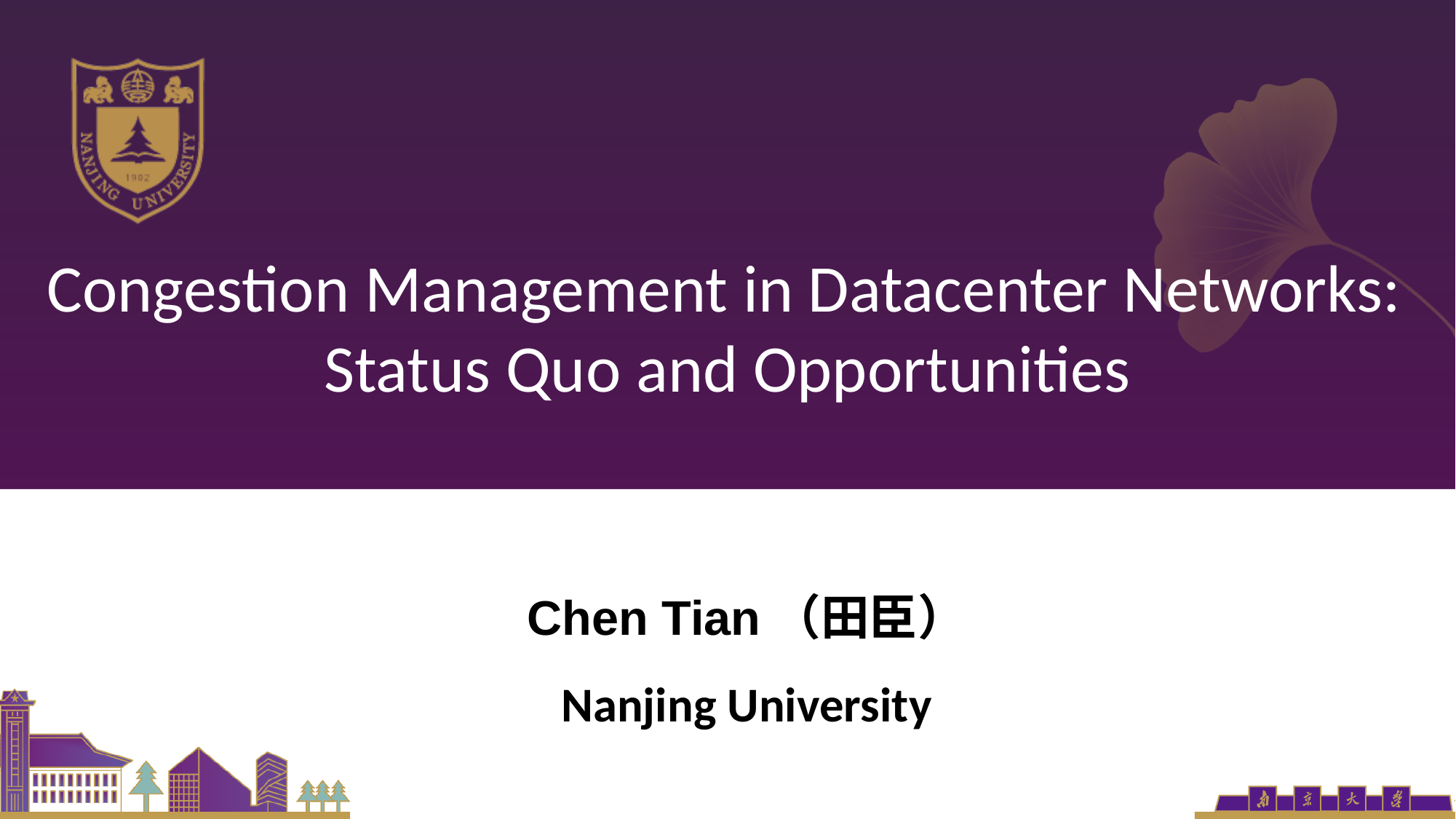

Congestion Management in Datacenter Networks:
Status Quo and Opportunities
Chen Tian（田臣）
Nanjing University